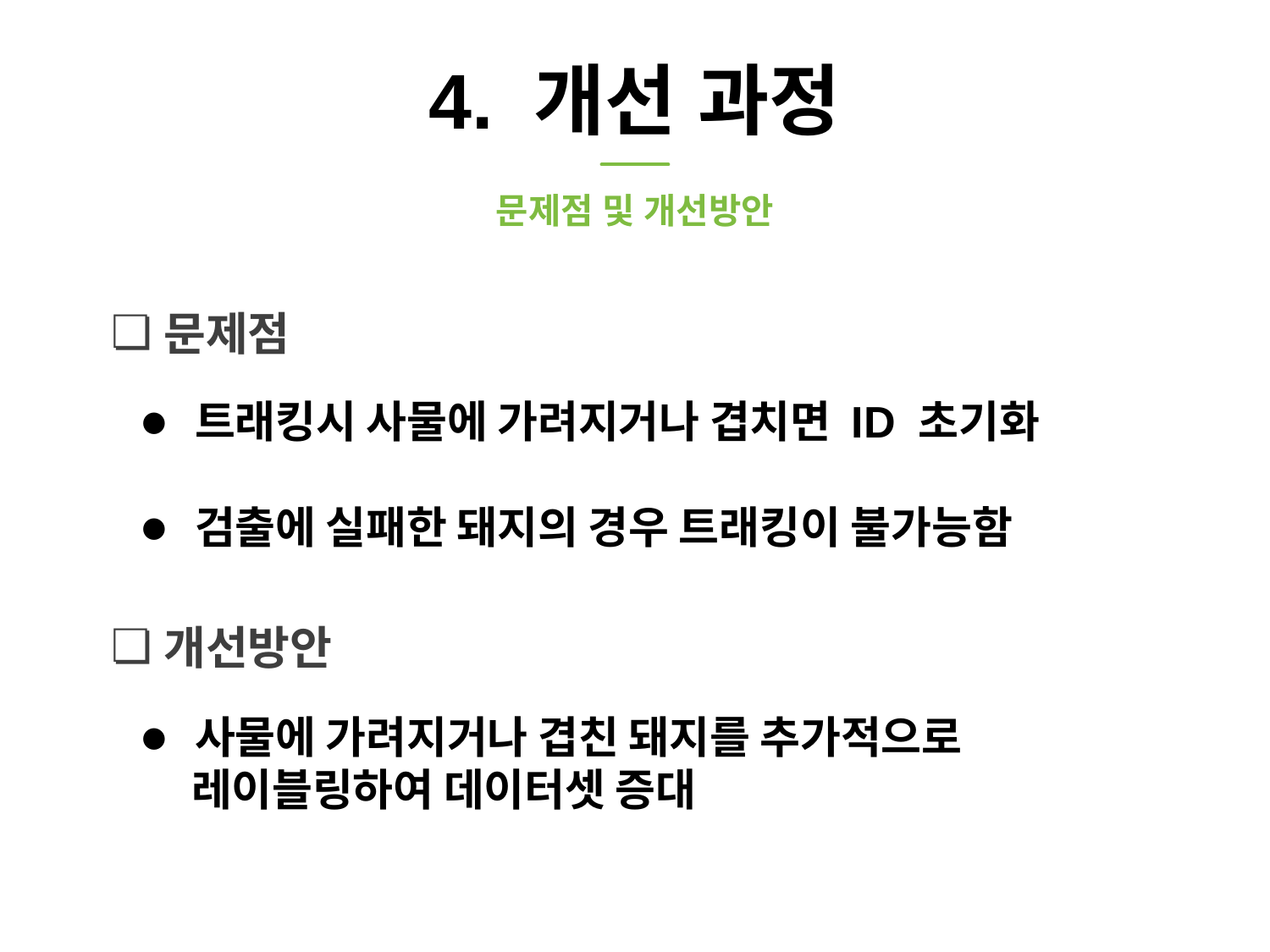

# 4. 개선 과정
문제점 및 개선방안
문제점
트래킹시 사물에 가려지거나 겹치면 ID 초기화

검출에 실패한 돼지의 경우 트래킹이 불가능함

개선방안
사물에 가려지거나 겹친 돼지를 추가적으로
    레이블링하여 데이터셋 증대